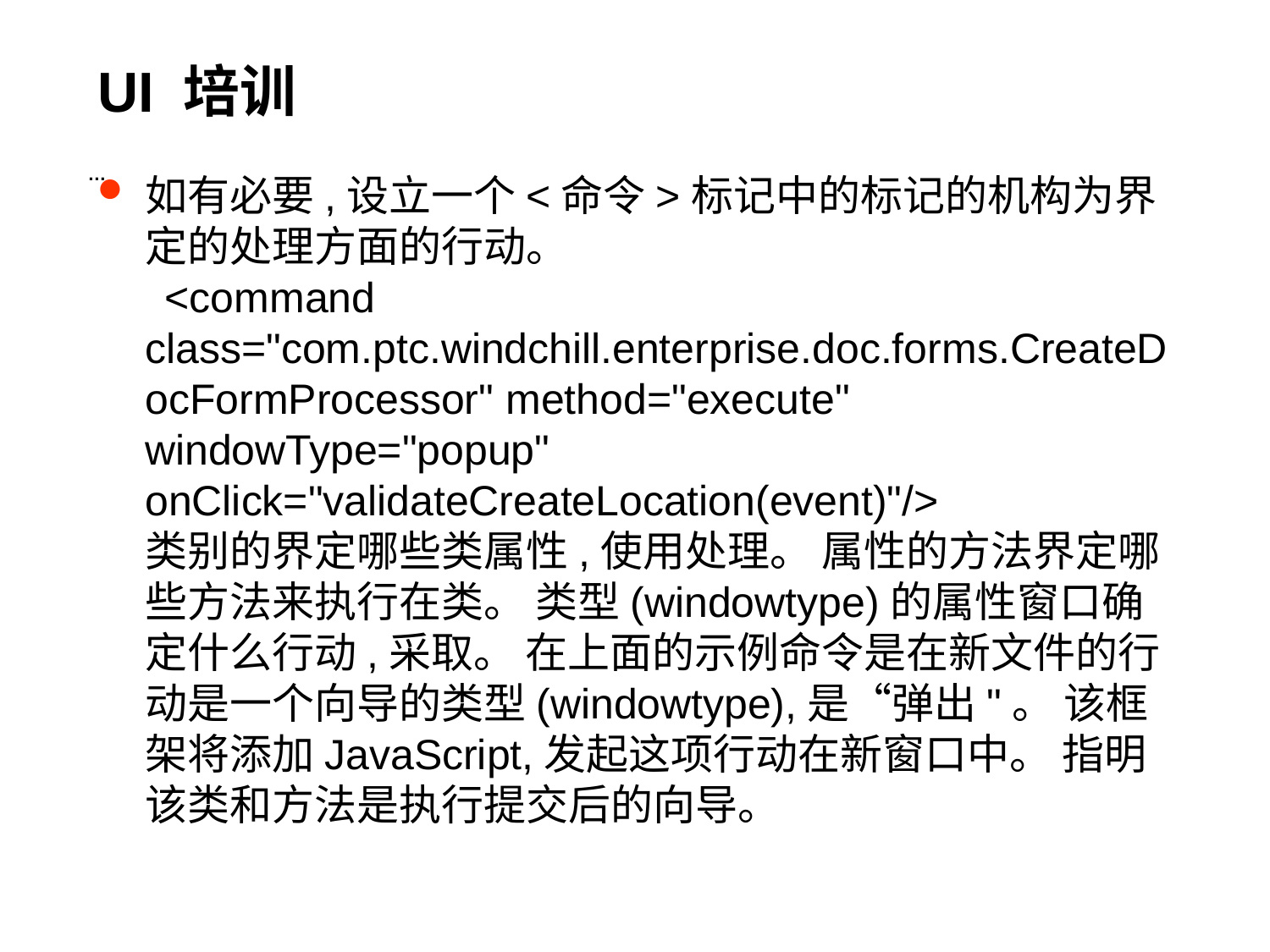

# UI 培训
…

如有必要,设立一个<命令>标记中的标记的机构为界定的处理方面的行动。
 <command class="com.ptc.windchill.enterprise.doc.forms.CreateDocFormProcessor" method="execute" windowType="popup" onClick="validateCreateLocation(event)"/>
类别的界定哪些类属性,使用处理。 属性的方法界定哪些方法来执行在类。 类型(windowtype)的属性窗口确定什么行动,采取。 在上面的示例命令是在新文件的行动是一个向导的类型(windowtype),是“弹出"。 该框架将添加JavaScript,发起这项行动在新窗口中。 指明该类和方法是执行提交后的向导。